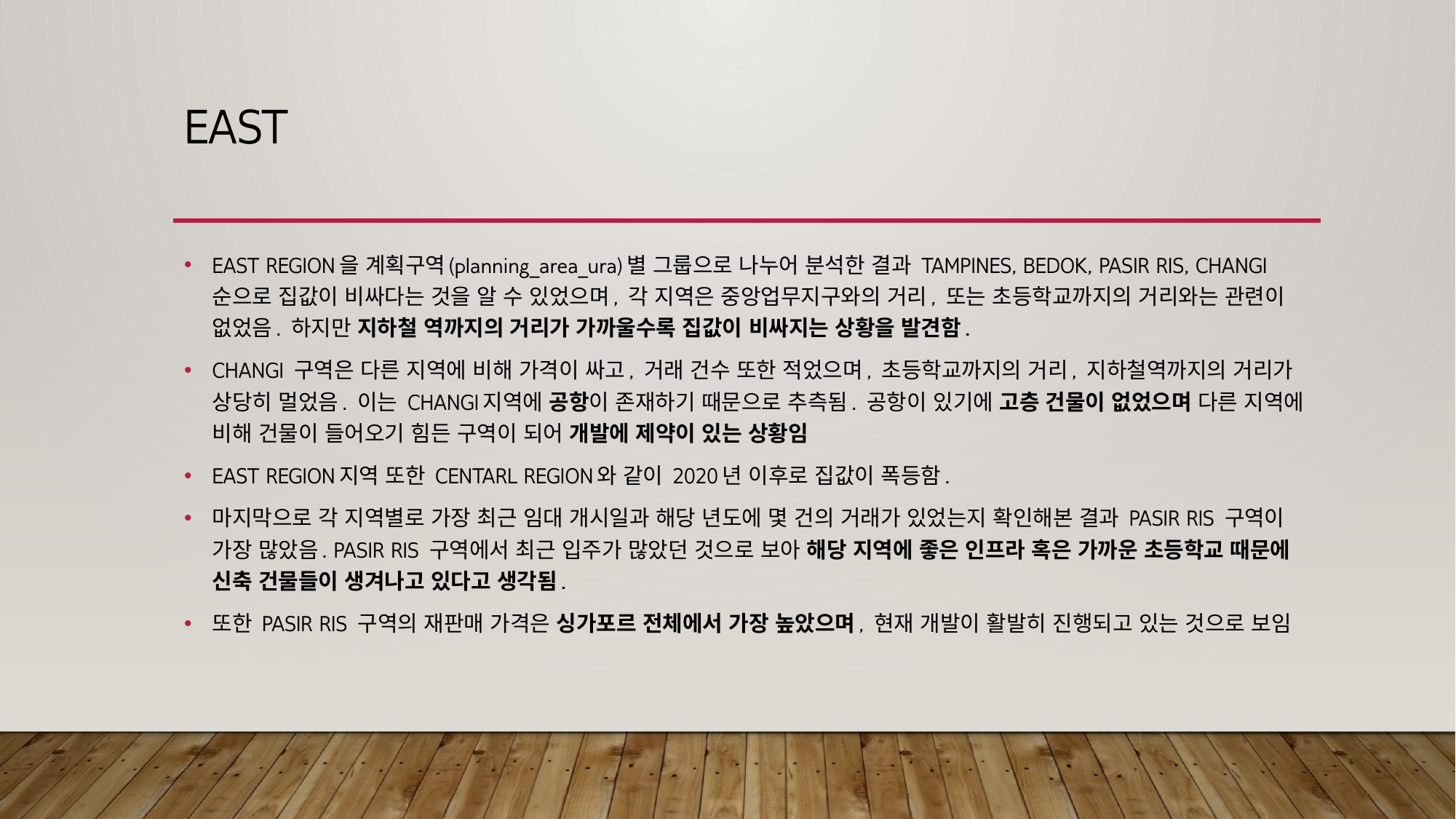

# EAST
EAST REGION을 계획구역(planning_area_ura)별 그룹으로 나누어 분석한 결과 TAMPINES, BEDOK, PASIR RIS, CHANGI 순으로 집값이 비싸다는 것을 알 수 있었으며, 각 지역은 중앙업무지구와의 거리, 또는 초등학교까지의 거리와는 관련이 없었음. 하지만 지하철 역까지의 거리가 가까울수록 집값이 비싸지는 상황을 발견함.
CHANGI 구역은 다른 지역에 비해 가격이 싸고, 거래 건수 또한 적었으며, 초등학교까지의 거리, 지하철역까지의 거리가 상당히 멀었음. 이는 CHANGI지역에 공항이 존재하기 때문으로 추측됨. 공항이 있기에 고층 건물이 없었으며 다른 지역에 비해 건물이 들어오기 힘든 구역이 되어 개발에 제약이 있는 상황임
EAST REGION지역 또한 CENTARL REGION와 같이 2020년 이후로 집값이 폭등함.
마지막으로 각 지역별로 가장 최근 임대 개시일과 해당 년도에 몇 건의 거래가 있었는지 확인해본 결과 PASIR RIS 구역이 가장 많았음. PASIR RIS 구역에서 최근 입주가 많았던 것으로 보아 해당 지역에 좋은 인프라 혹은 가까운 초등학교 때문에 신축 건물들이 생겨나고 있다고 생각됨.
또한 PASIR RIS 구역의 재판매 가격은 싱가포르 전체에서 가장 높았으며, 현재 개발이 활발히 진행되고 있는 것으로 보임